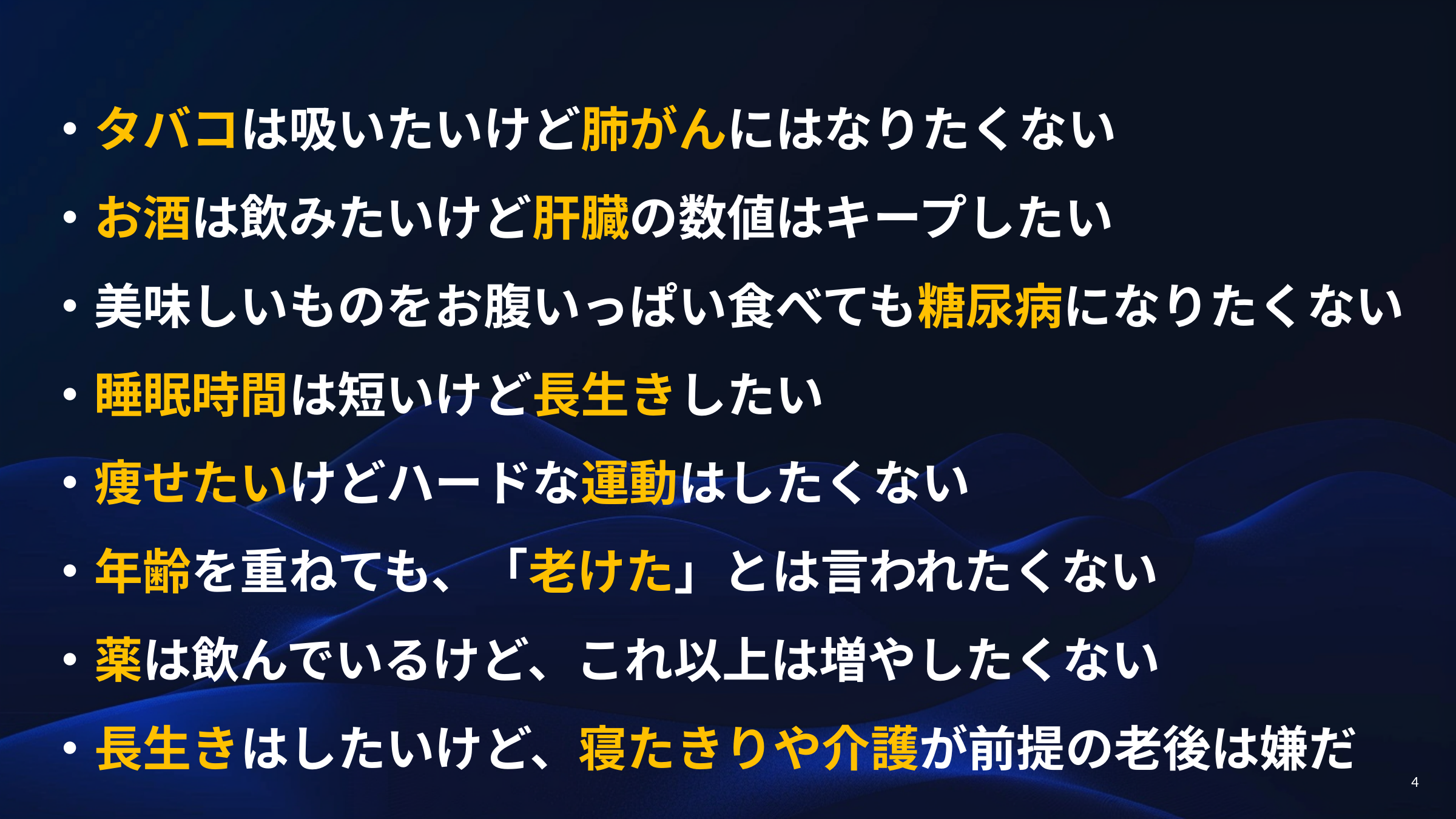

・タバコは吸いたいけど肺がんにはなりたくない
・お酒は飲みたいけど肝臓の数値はキープしたい
・美味しいものをお腹いっぱい食べても糖尿病になりたくない
・睡眠時間は短いけど長生きしたい
・痩せたいけどハードな運動はしたくない
・年齢を重ねても、「老けた」とは言われたくない
・薬は飲んでいるけど、これ以上は増やしたくない
・長生きはしたいけど、寝たきりや介護が前提の老後は嫌だ
4